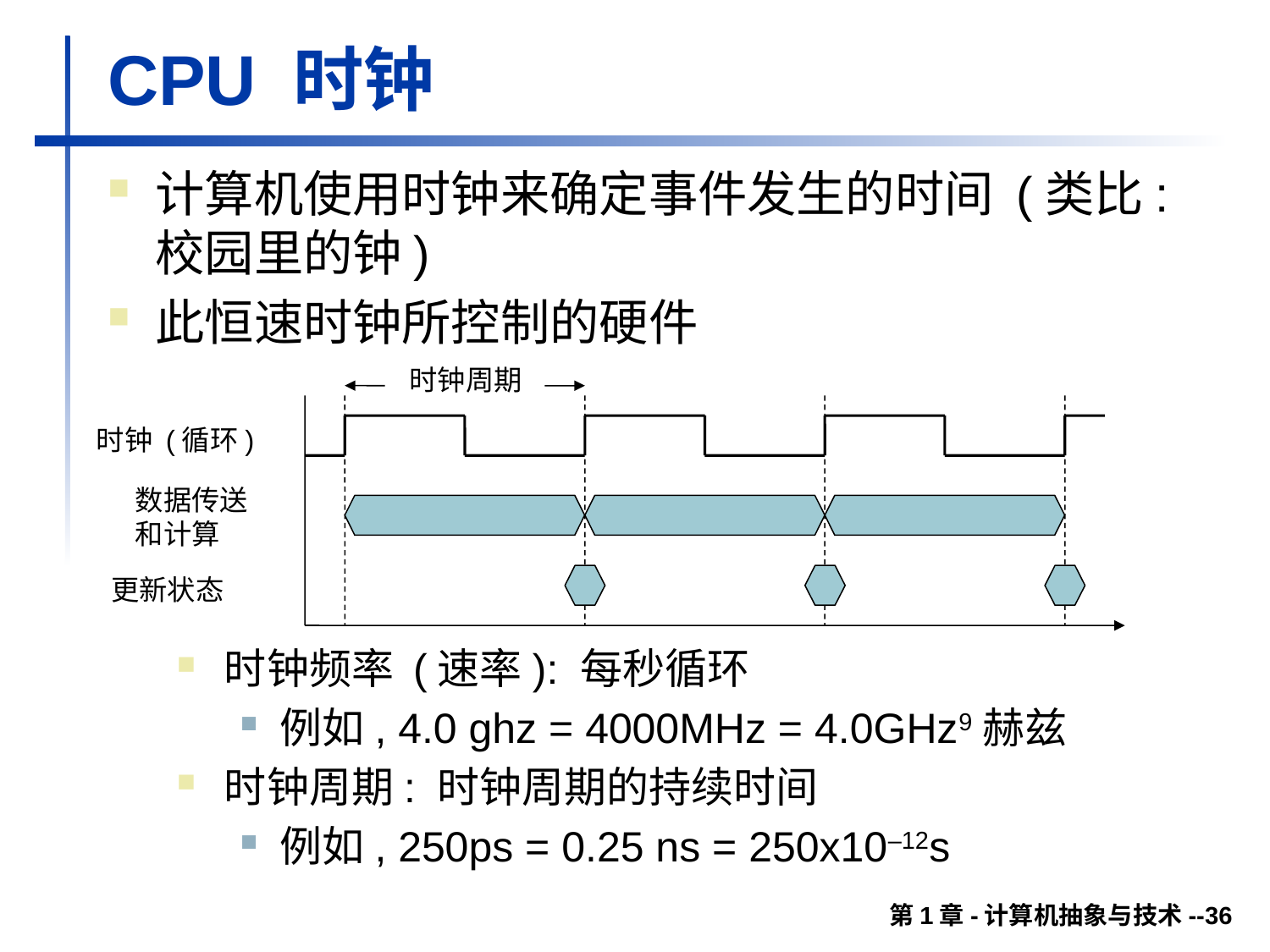

# CPU 时钟
计算机使用时钟来确定事件发生的时间 (类比: 校园里的钟)
此恒速时钟所控制的硬件
时钟周期

时钟 (循环)

数据传送
和计算

更新状态

时钟频率 (速率): 每秒循环
例如, 4.0 ghz = 4000MHz = 4.0GHz9赫兹
时钟周期: 时钟周期的持续时间
例如, 250ps = 0.25 ns = 250x10–12s
第1章-计算机抽象与技术--36